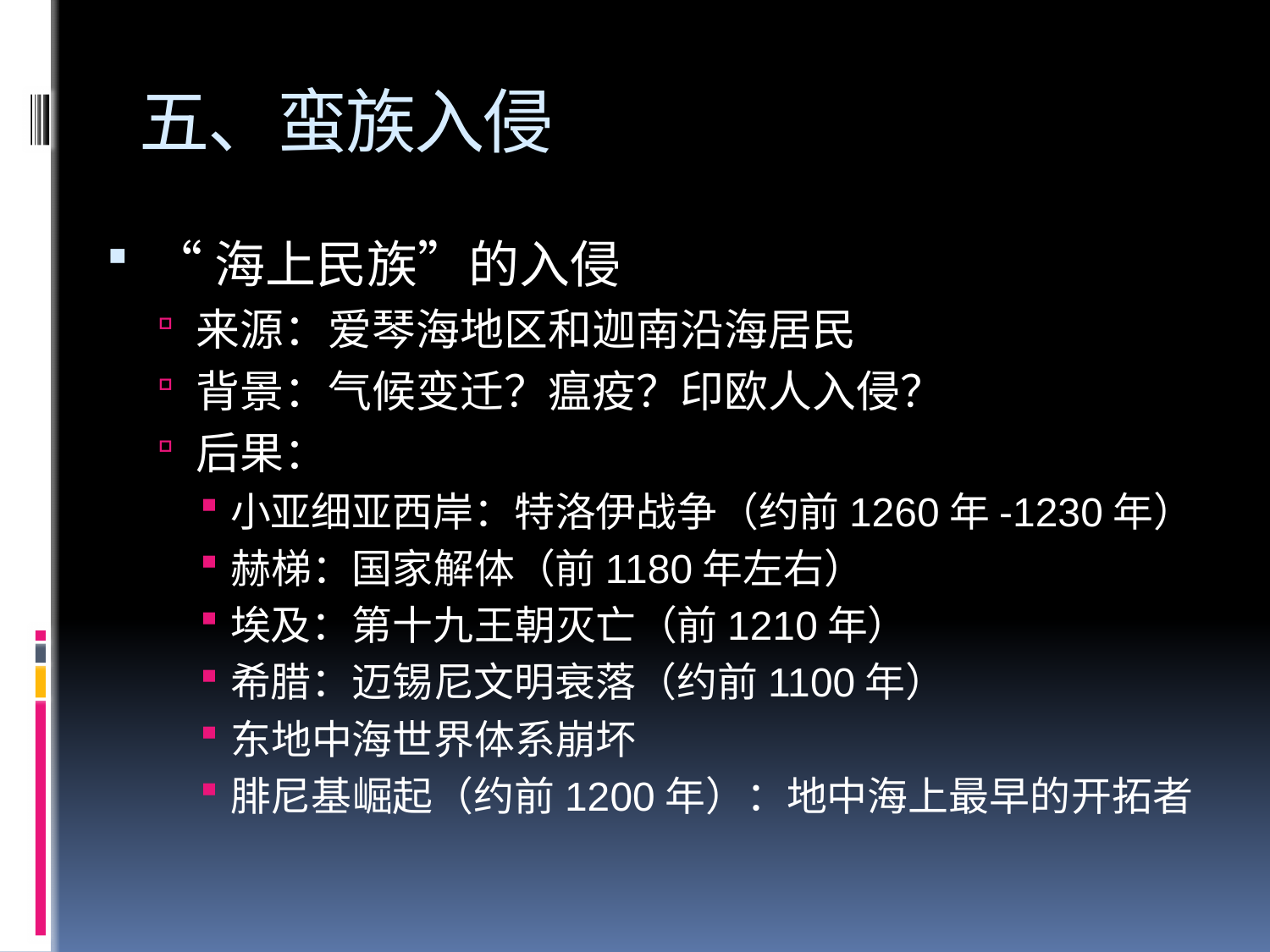

# 五、蛮族入侵
“海上民族”的入侵
来源：爱琴海地区和迦南沿海居民
背景：气候变迁？瘟疫？印欧人入侵？
后果：
小亚细亚西岸：特洛伊战争（约前1260年-1230年）
赫梯：国家解体（前1180年左右）
埃及：第十九王朝灭亡（前1210年）
希腊：迈锡尼文明衰落（约前1100年）
东地中海世界体系崩坏
腓尼基崛起（约前1200年）：地中海上最早的开拓者